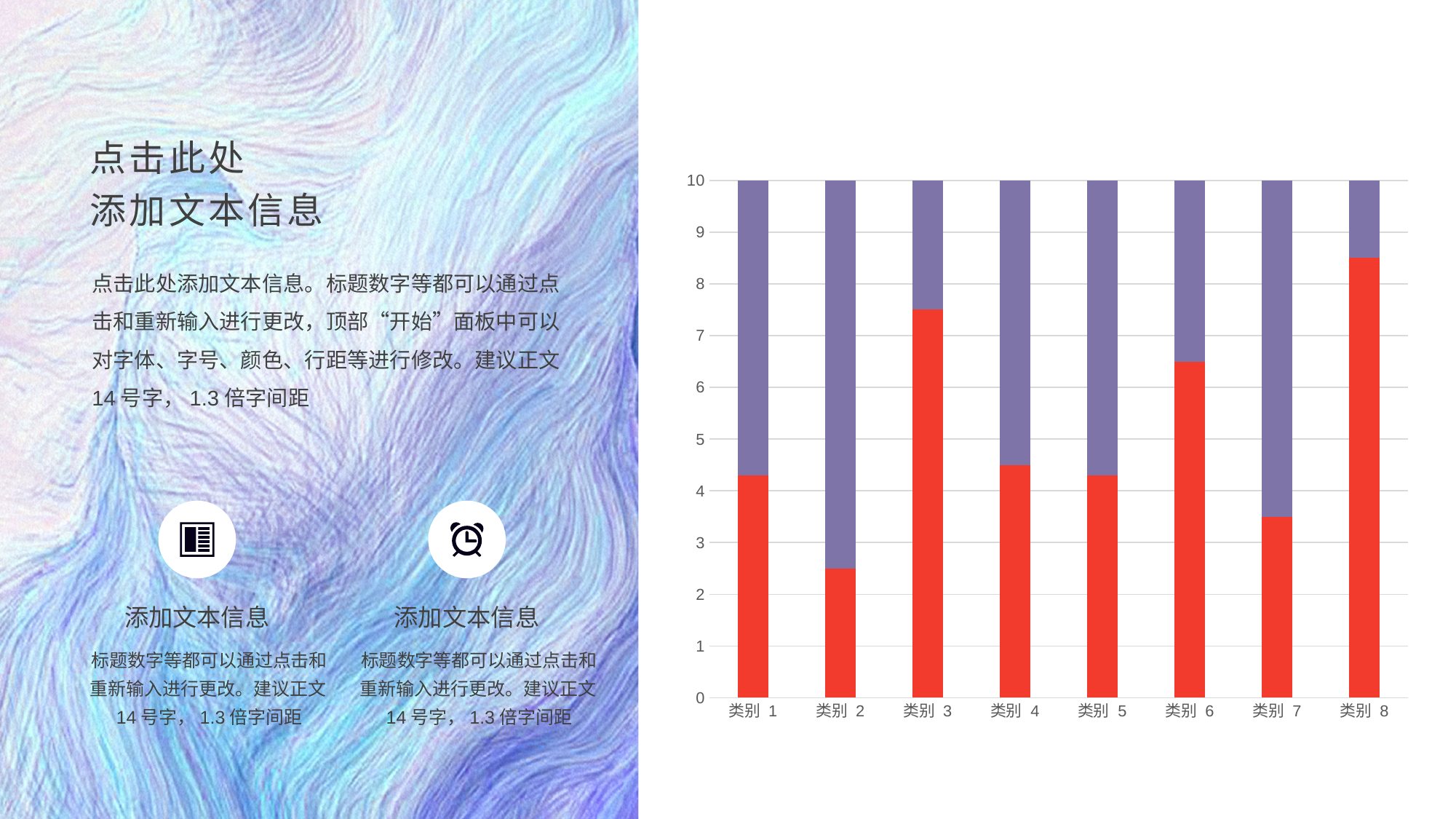

点击此处
添加文本信息

### Chart

| Category | 系列 2 | 系列 1 |
|---|---|---|
| 类别 1 | 10.0 | 4.3 |
| 类别 2 | 10.0 | 2.5 |
| 类别 3 | 10.0 | 7.5 |
| 类别 4 | 10.0 | 4.5 |
| 类别 5 | 10.0 | 4.3 |
| 类别 6 | 10.0 | 6.5 |
| 类别 7 | 10.0 | 3.5 |
| 类别 8 | 10.0 | 8.5 |
点击此处添加文本信息。标题数字等都可以通过点击和重新输入进行更改，顶部“开始”面板中可以对字体、字号、颜色、行距等进行修改。建议正文14号字，1.3倍字间距

添加文本信息
标题数字等都可以通过点击和重新输入进行更改。建议正文14号字，1.3倍字间距

添加文本信息
标题数字等都可以通过点击和重新输入进行更改。建议正文14号字，1.3倍字间距